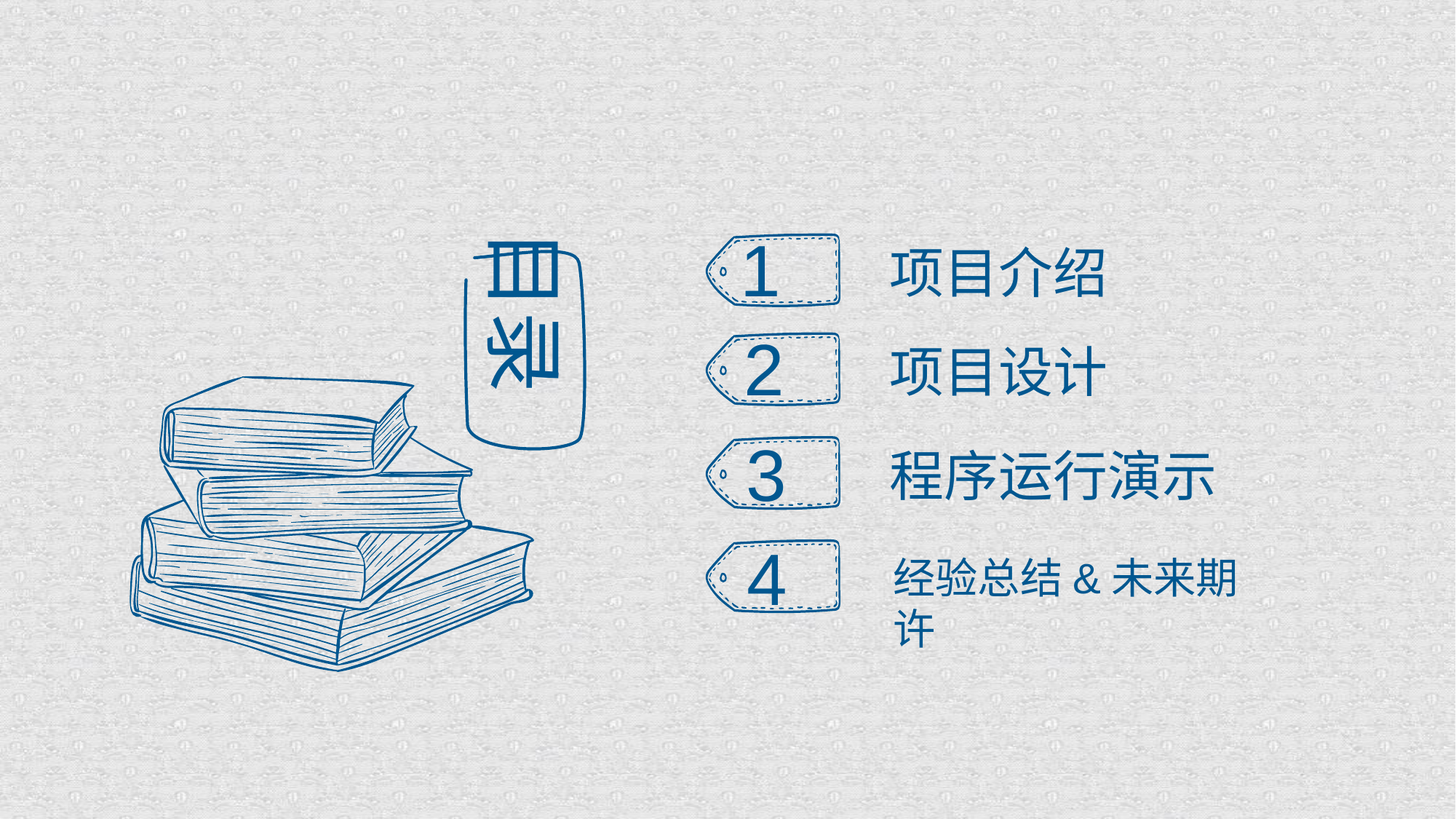

目录

1
项目介绍

2
项目设计

3
程序运行演示

4

经验总结&未来期许